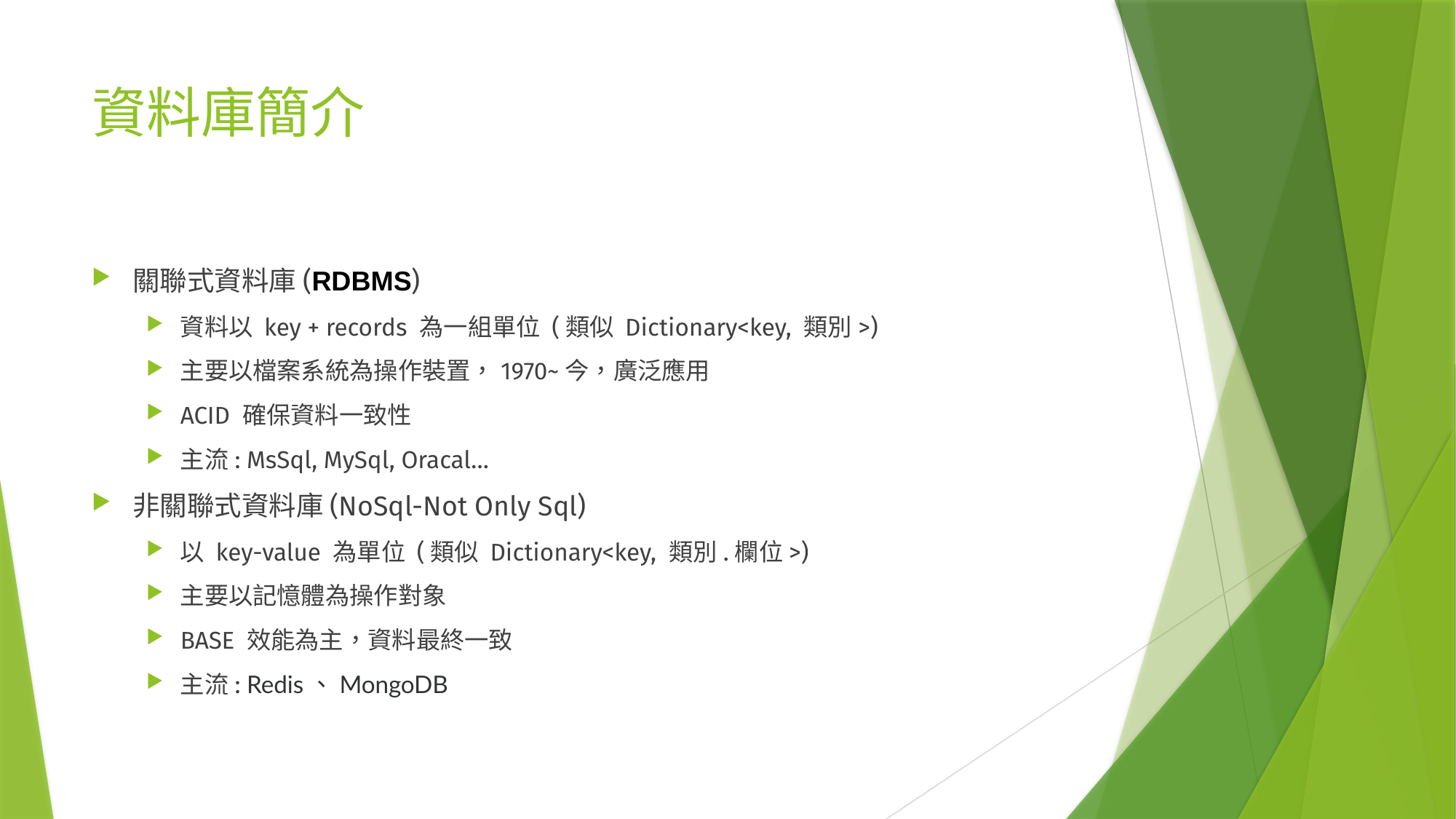

# 資料庫簡介
關聯式資料庫(RDBMS)
資料以 key + records 為一組單位 (類似 Dictionary<key, 類別>)
主要以檔案系統為操作裝置，1970~今，廣泛應用
ACID 確保資料一致性
主流: MsSql, MySql, Oracal…
非關聯式資料庫(NoSql-Not Only Sql)
以 key-value 為單位 (類似 Dictionary<key, 類別.欄位>)
主要以記憶體為操作對象
BASE 效能為主，資料最終一致
主流: Redis、MongoDB